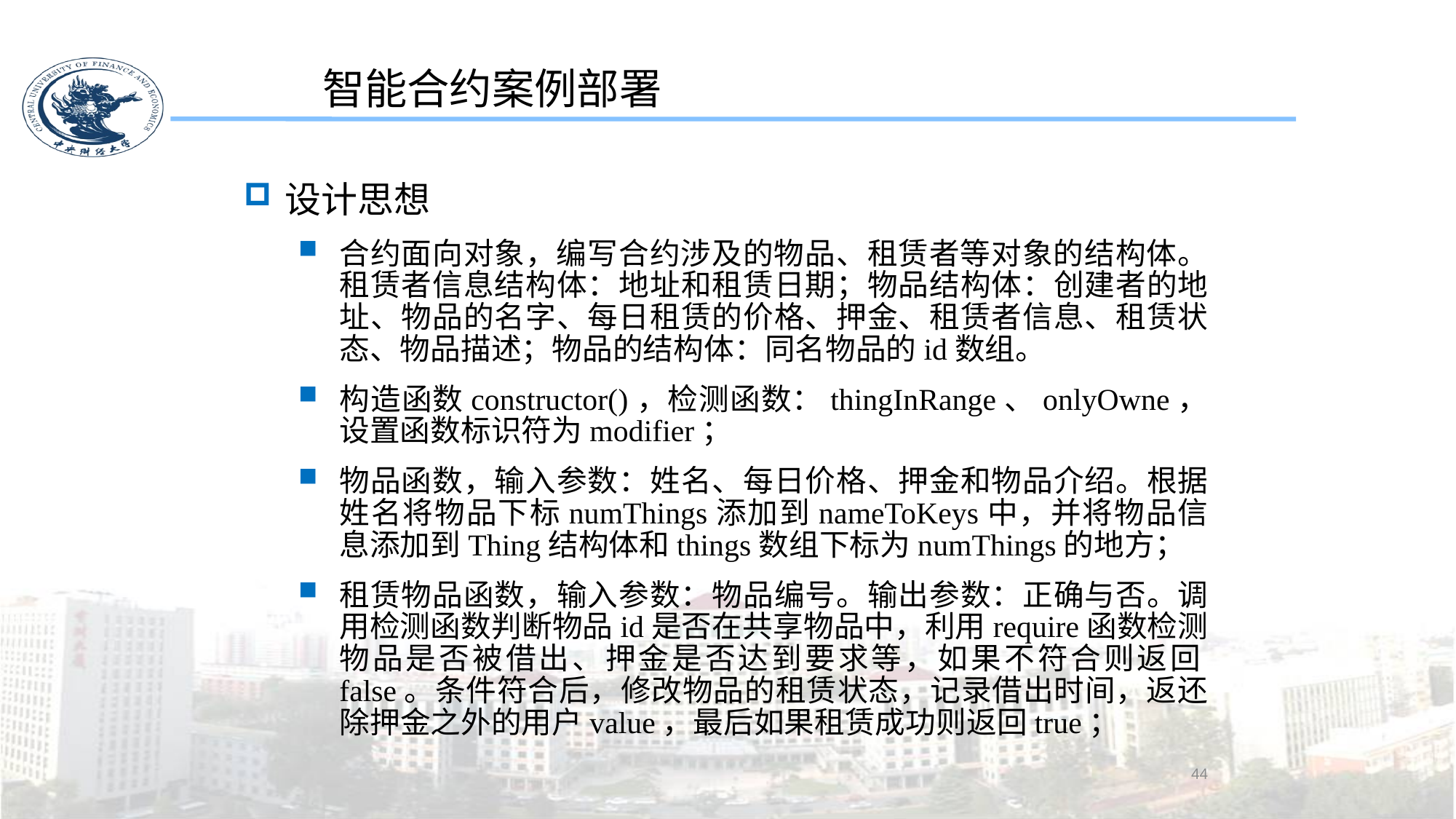

智能合约案例部署
设计思想
合约面向对象，编写合约涉及的物品、租赁者等对象的结构体。租赁者信息结构体：地址和租赁日期；物品结构体：创建者的地址、物品的名字、每日租赁的价格、押金、租赁者信息、租赁状态、物品描述；物品的结构体：同名物品的id数组。
构造函数constructor()，检测函数：thingInRange、onlyOwne，设置函数标识符为modifier；
物品函数，输入参数：姓名、每日价格、押金和物品介绍。根据姓名将物品下标numThings添加到nameToKeys中，并将物品信息添加到Thing结构体和things数组下标为numThings的地方；
租赁物品函数，输入参数：物品编号。输出参数：正确与否。调用检测函数判断物品id是否在共享物品中，利用require函数检测物品是否被借出、押金是否达到要求等，如果不符合则返回false。条件符合后，修改物品的租赁状态，记录借出时间，返还除押金之外的用户value，最后如果租赁成功则返回true；
44